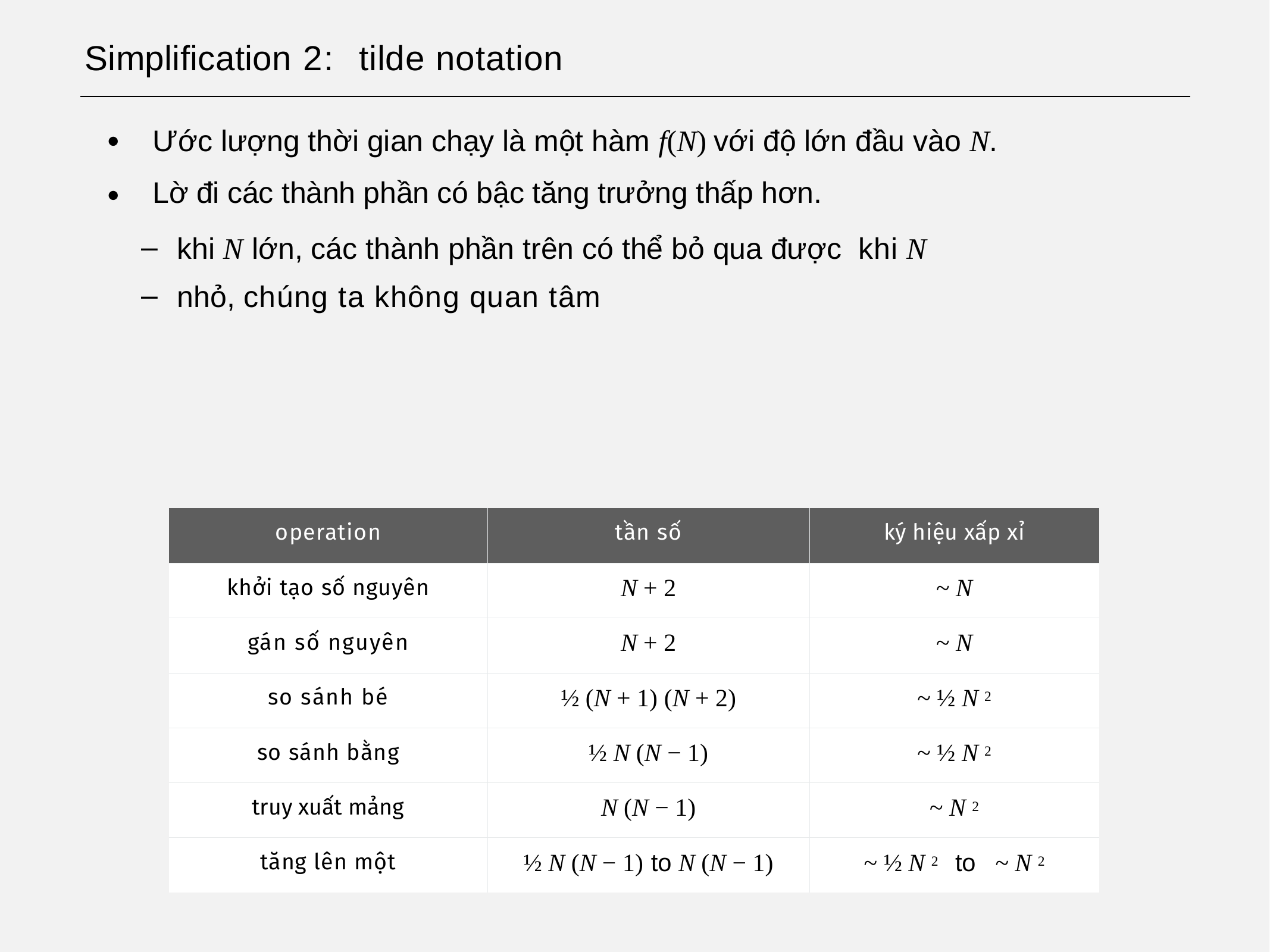

# Simplification 2:	tilde notation
・Ước lượng thời gian chạy là một hàm f(N) với độ lớn đầu vào N.
・Lờ đi các thành phần có bậc tăng trưởng thấp hơn.
–
–
khi N lớn, các thành phần trên có thể bỏ qua được  khi N nhỏ, chúng ta không quan tâm
| operation | tần số | ký hiệu xấp xỉ |
| --- | --- | --- |
| khởi tạo số nguyên | N + 2 | ~ N |
| gán số nguyên | N + 2 | ~ N |
| so sánh bé | ½ (N + 1) (N + 2) | ~ ½ N 2 |
| so sánh bằng | ½ N (N − 1) | ~ ½ N 2 |
| truy xuất mảng | N (N − 1) | ~ N 2 |
| tăng lên một | ½ N (N − 1) to N (N − 1) | ~ ½ N 2 to ~ N 2 |
34